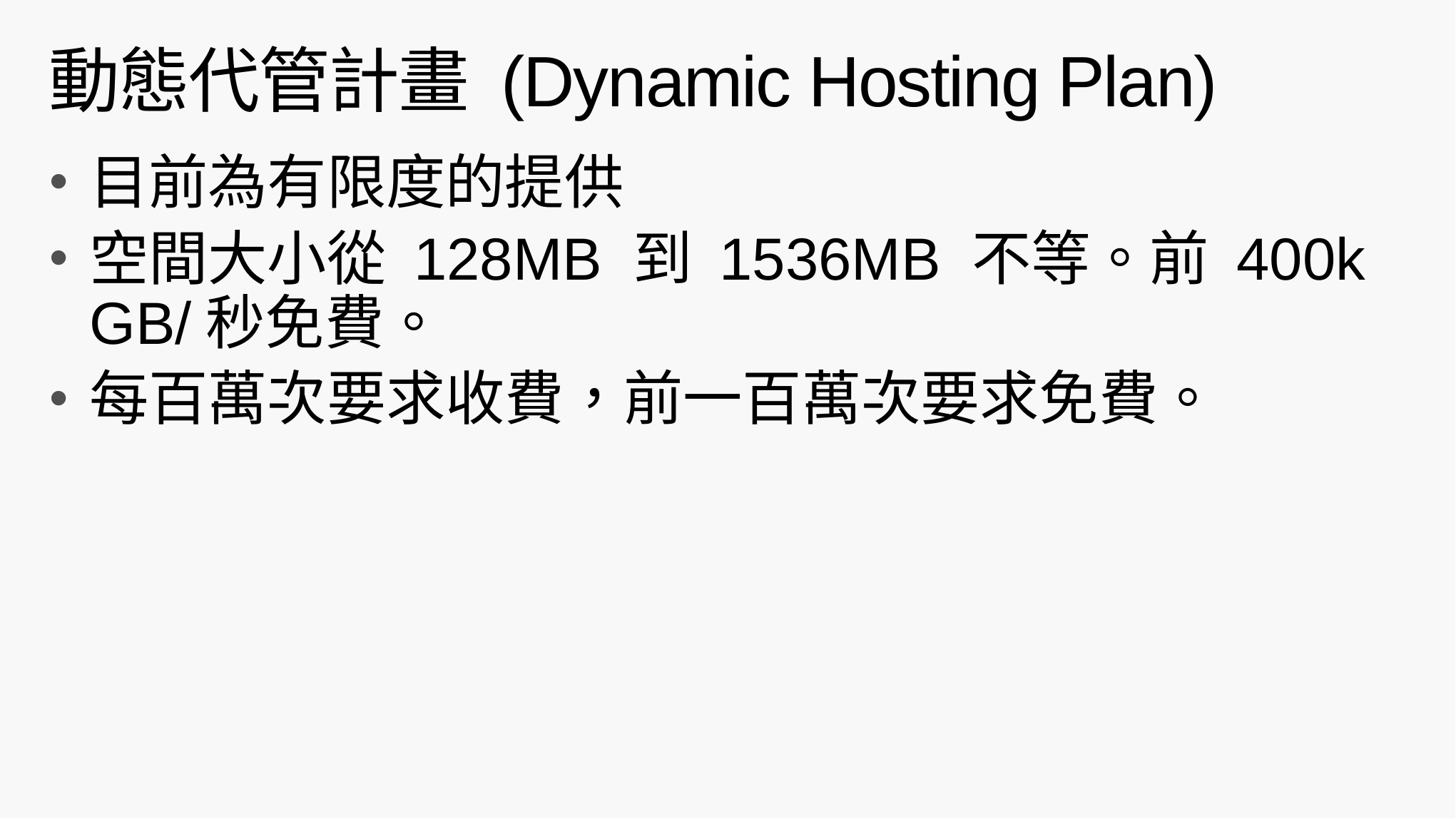

# 動態代管計畫 (Dynamic Hosting Plan)
目前為有限度的提供
空間大小從 128MB 到 1536MB 不等。前 400k GB/秒免費。
每百萬次要求收費，前一百萬次要求免費。